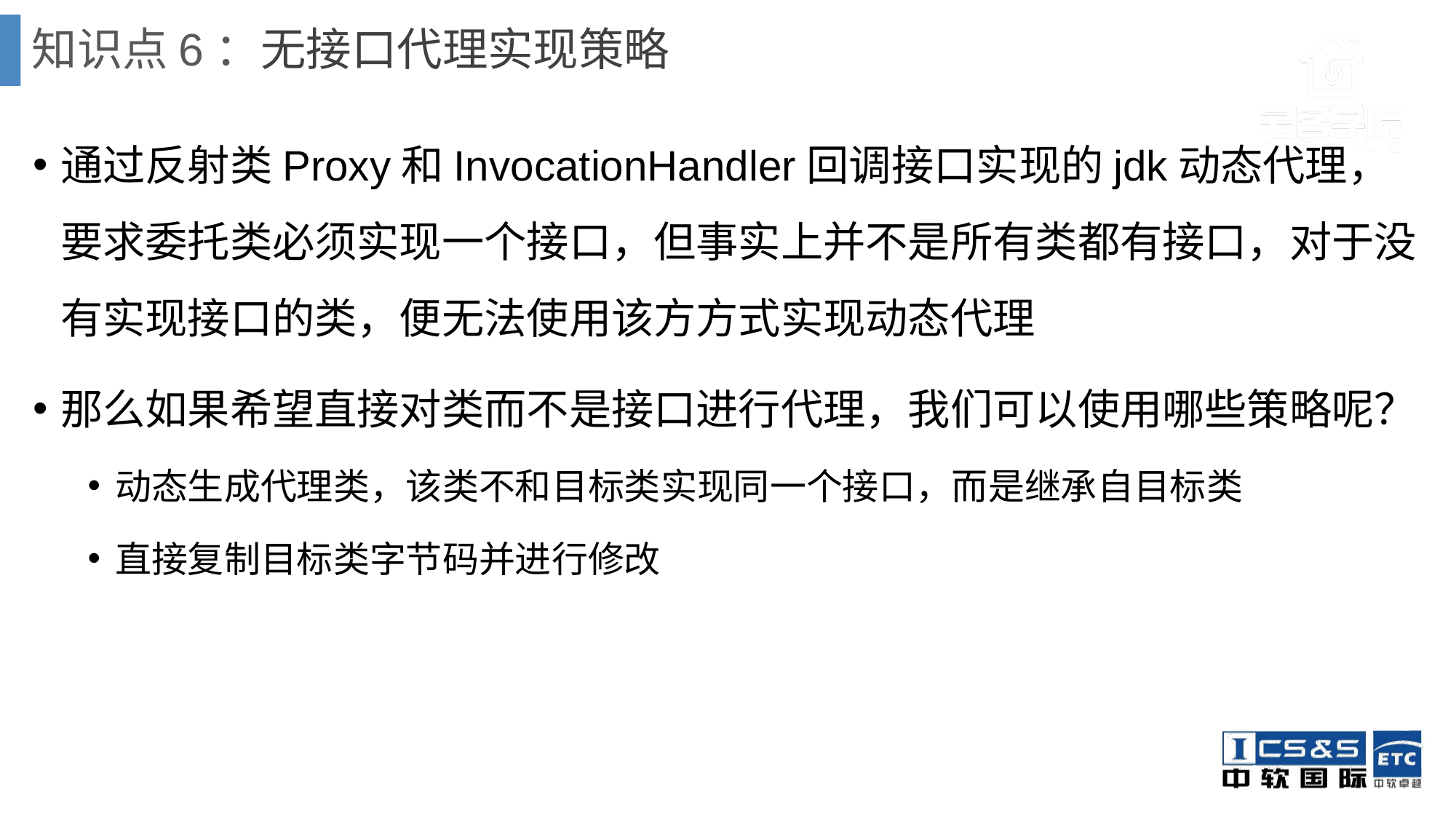

# 知识点6：无接口代理实现策略
通过反射类Proxy和InvocationHandler回调接口实现的jdk动态代理，要求委托类必须实现一个接口，但事实上并不是所有类都有接口，对于没有实现接口的类，便无法使用该方方式实现动态代理
那么如果希望直接对类而不是接口进行代理，我们可以使用哪些策略呢？
动态生成代理类，该类不和目标类实现同一个接口，而是继承自目标类
直接复制目标类字节码并进行修改